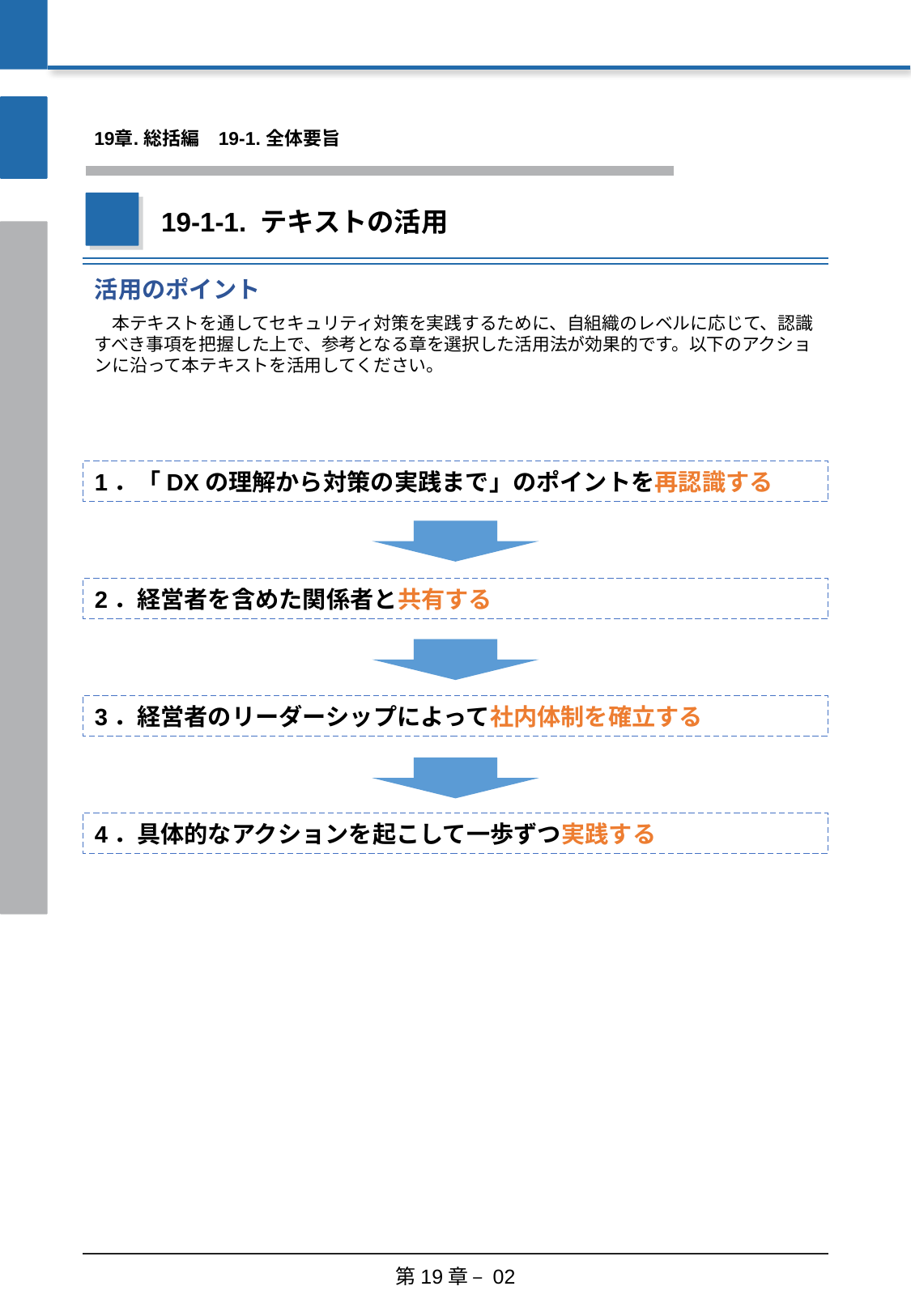

19章. 総括編
　19-1. 全体要旨
19-1-1. テキストの活用
活用のポイント
　本テキストを通してセキュリティ対策を実践するために、自組織のレベルに応じて、認識すべき事項を把握した上で、参考となる章を選択した活用法が効果的です。以下のアクションに沿って本テキストを活用してください。
1．「DXの理解から対策の実践まで」のポイントを再認識する

2．経営者を含めた関係者と共有する

3．経営者のリーダーシップによって社内体制を確立する

4．具体的なアクションを起こして一歩ずつ実践する
第19章 – 02